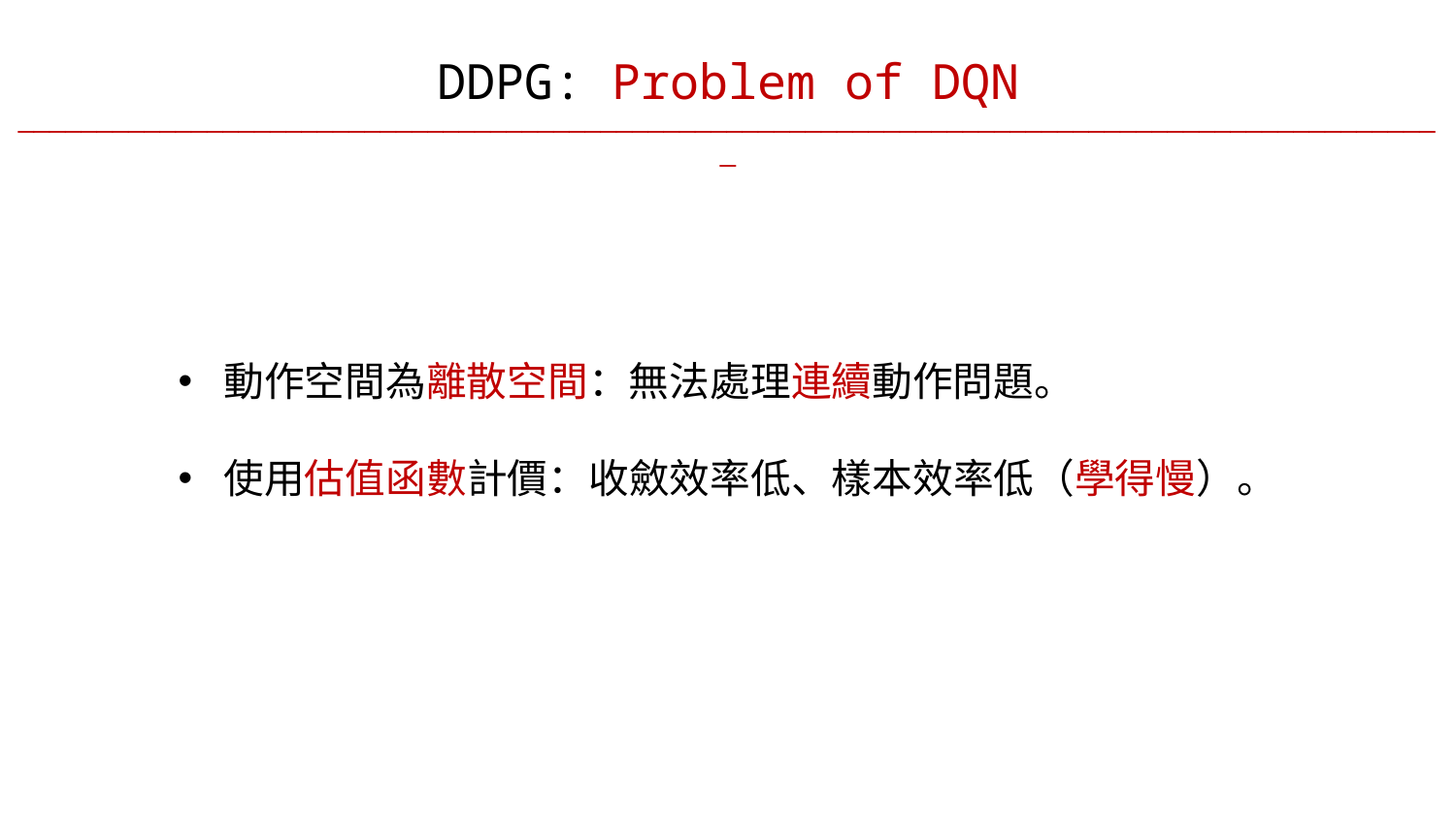

DDPG: Problem of DQN
___________________________________________________________________________________________
動作空間為離散空間：無法處理連續動作問題。

使用估值函數計價：收斂效率低、樣本效率低（學得慢）。